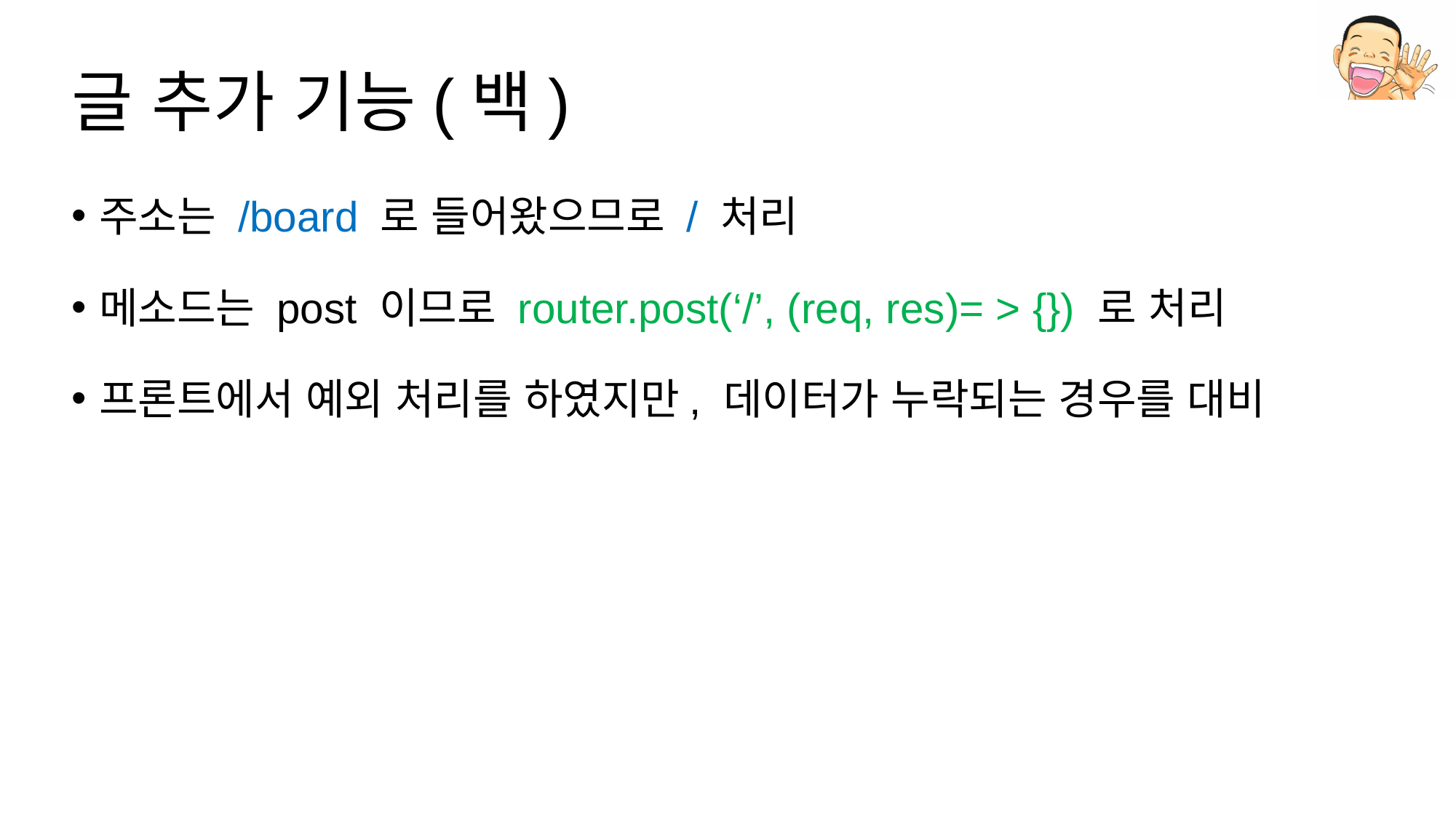

# 글 추가 기능(백)
주소는 /board 로 들어왔으므로 / 처리
메소드는 post 이므로 router.post(‘/’, (req, res)= > {}) 로 처리
프론트에서 예외 처리를 하였지만, 데이터가 누락되는 경우를 대비